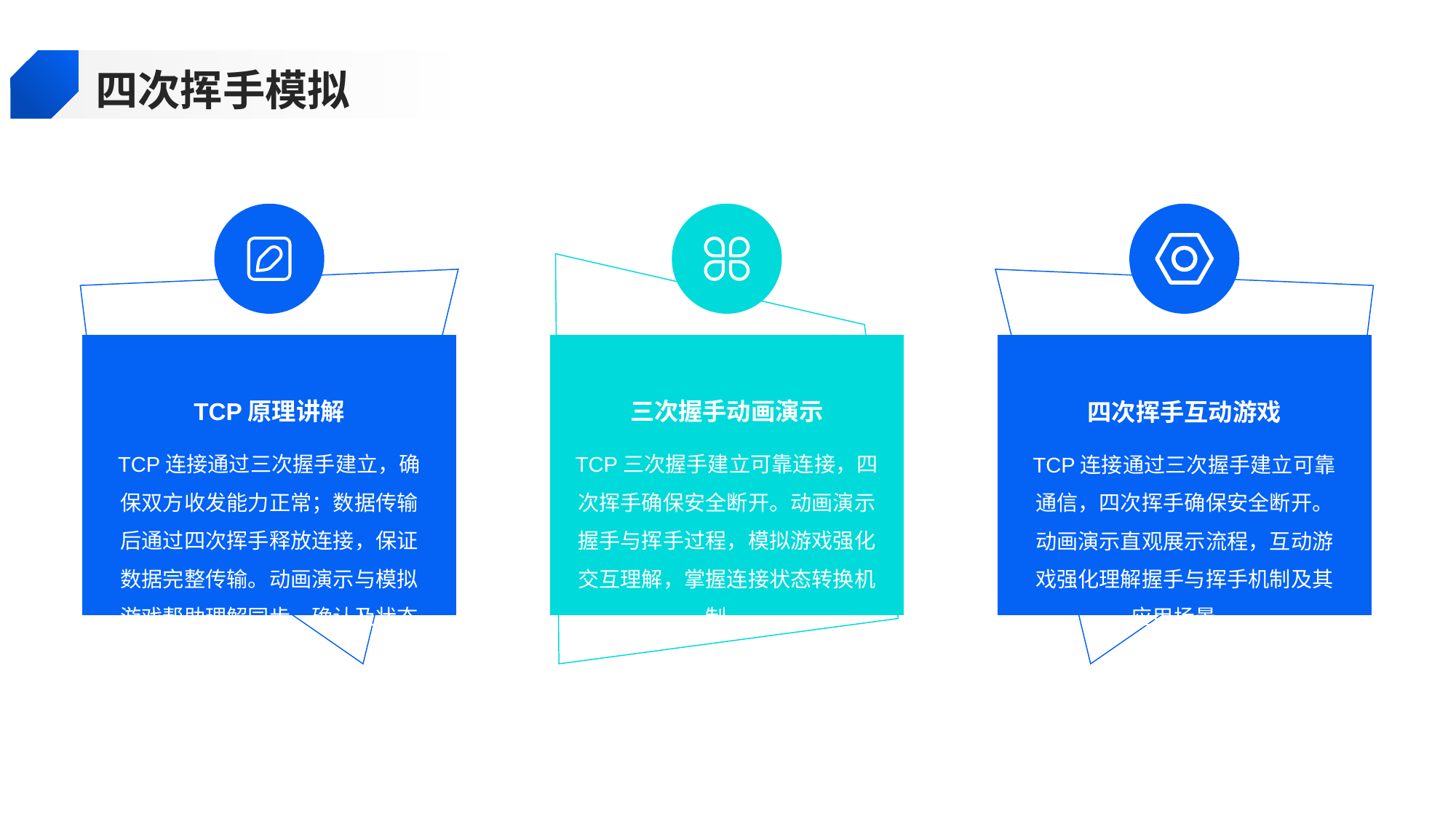

四次挥手模拟

TCP原理讲解
三次握手动画演示
四次挥手互动游戏
TCP连接通过三次握手建立，确保双方收发能力正常；数据传输后通过四次挥手释放连接，保证数据完整传输。动画演示与模拟游戏帮助理解同步、确认及状态转换过程。
TCP三次握手建立可靠连接，四次挥手确保安全断开。动画演示握手与挥手过程，模拟游戏强化交互理解，掌握连接状态转换机制。
TCP连接通过三次握手建立可靠通信，四次挥手确保安全断开。动画演示直观展示流程，互动游戏强化理解握手与挥手机制及其应用场景。